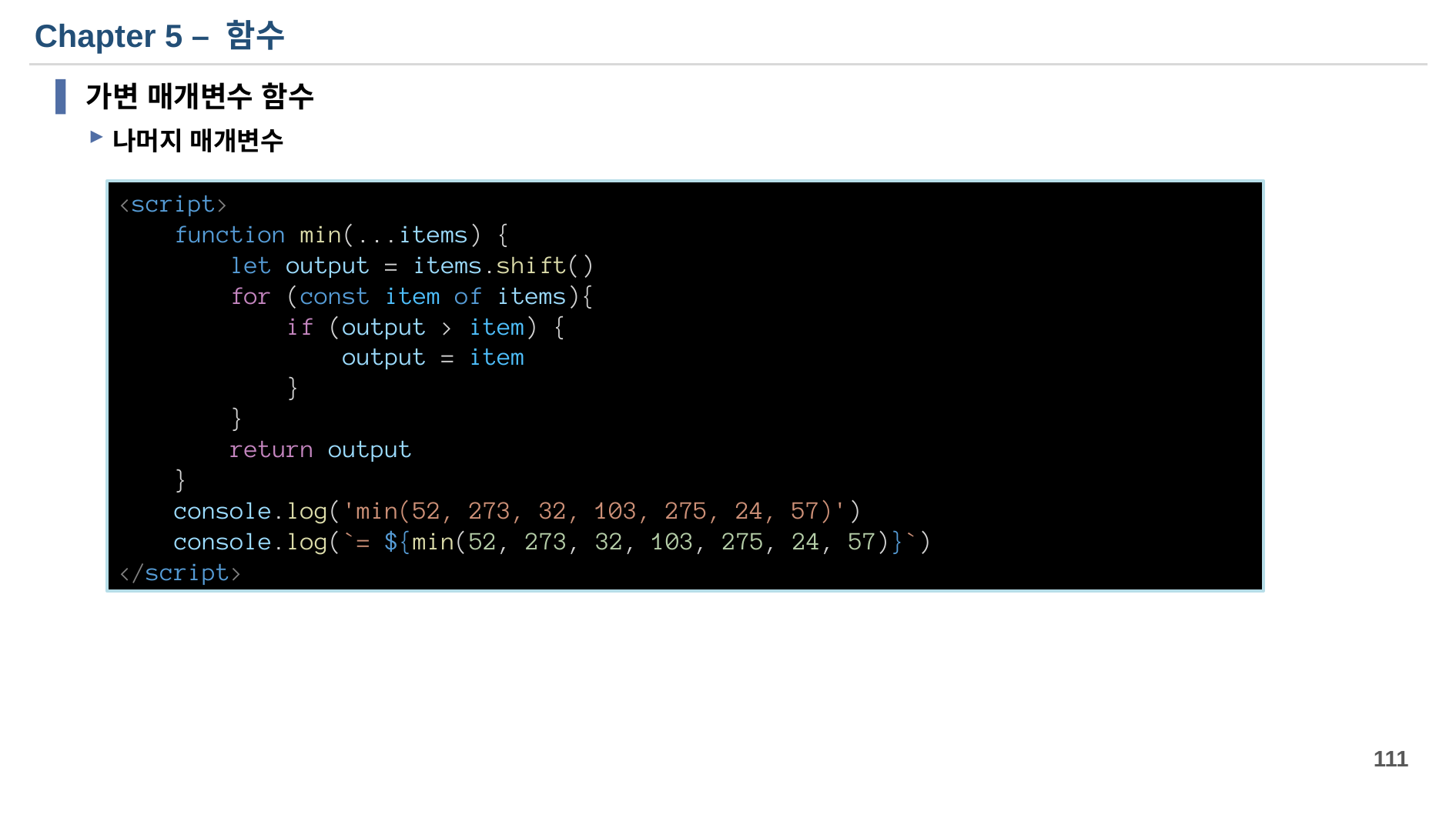

# Chapter 5 – 함수
가변 매개변수 함수
나머지 매개변수

<script>
    function min(...items) {
        let output = items.shift()
        for (const item of items){
            if (output > item) {
                output = item
            }
        }
        return output
    }
    console.log('min(52, 273, 32, 103, 275, 24, 57)')
    console.log(`= ${min(52, 273, 32, 103, 275, 24, 57)}`)
</script>
111